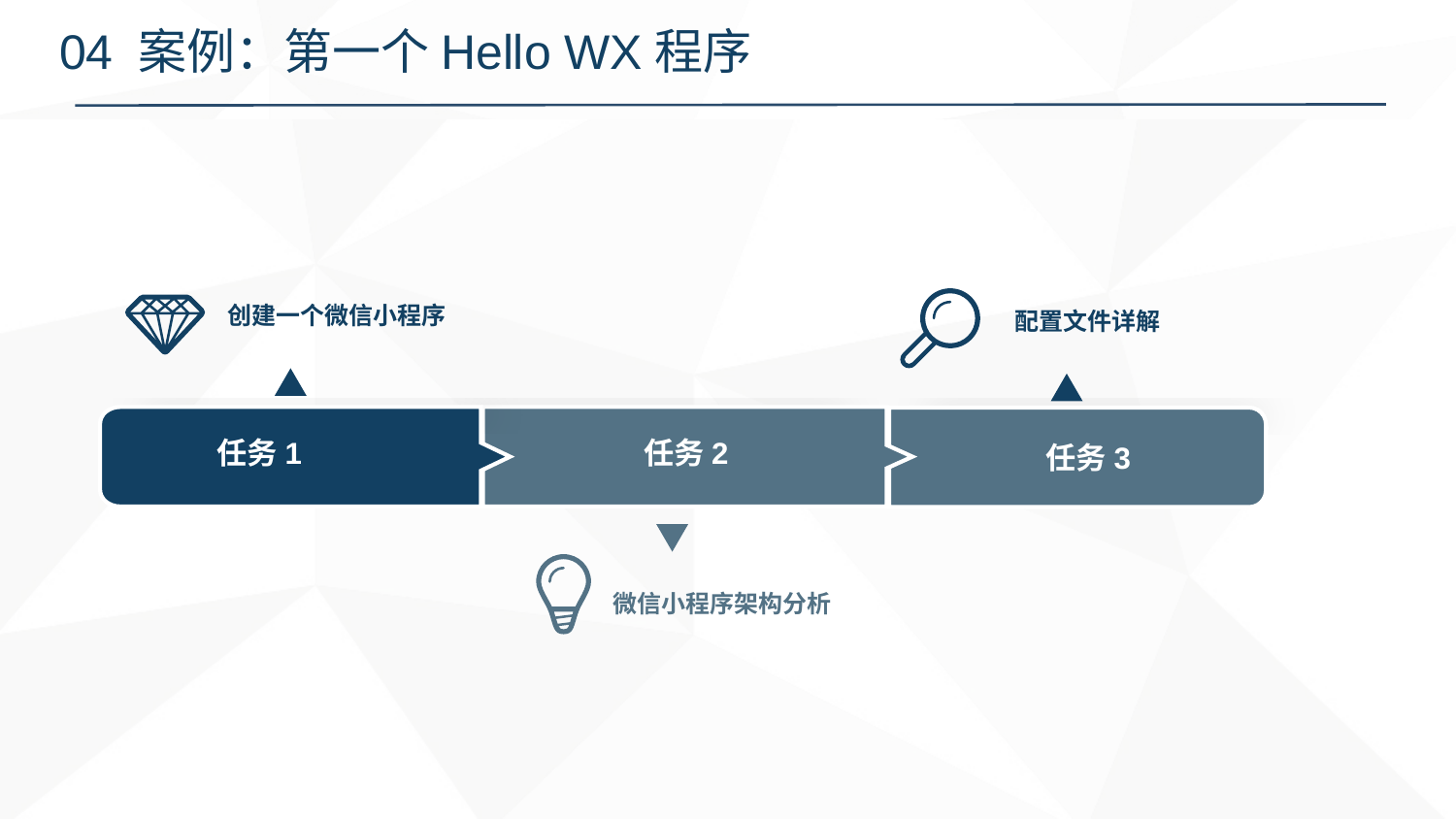

# 04 案例：第一个Hello WX程序

创建一个微信小程序

配置文件详解

任务1
任务2
任务3

微信小程序架构分析